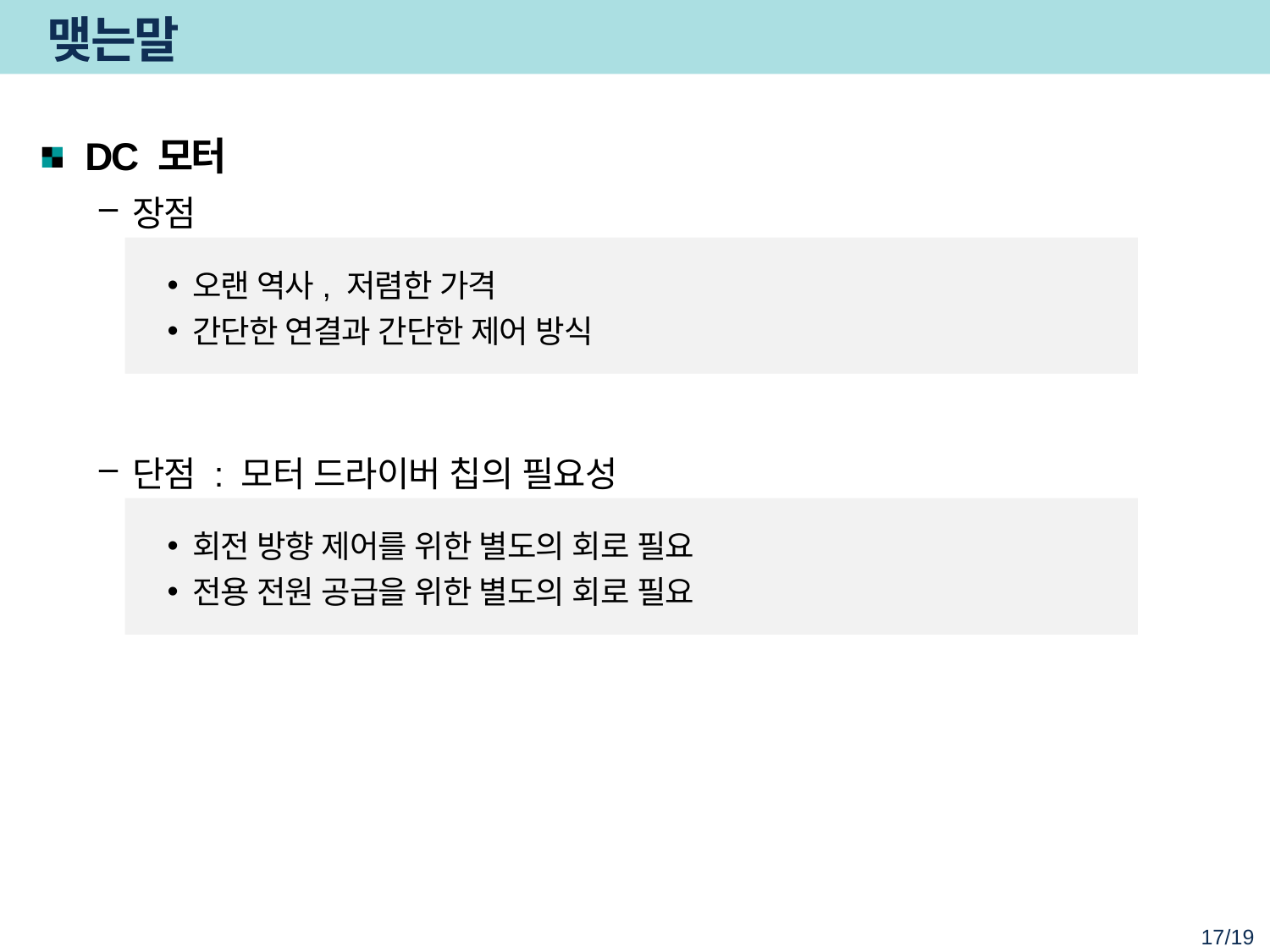

# 맺는말
DC 모터
장점

오랜 역사, 저렴한 가격
간단한 연결과 간단한 제어 방식
단점 : 모터 드라이버 칩의 필요성

회전 방향 제어를 위한 별도의 회로 필요
전용 전원 공급을 위한 별도의 회로 필요